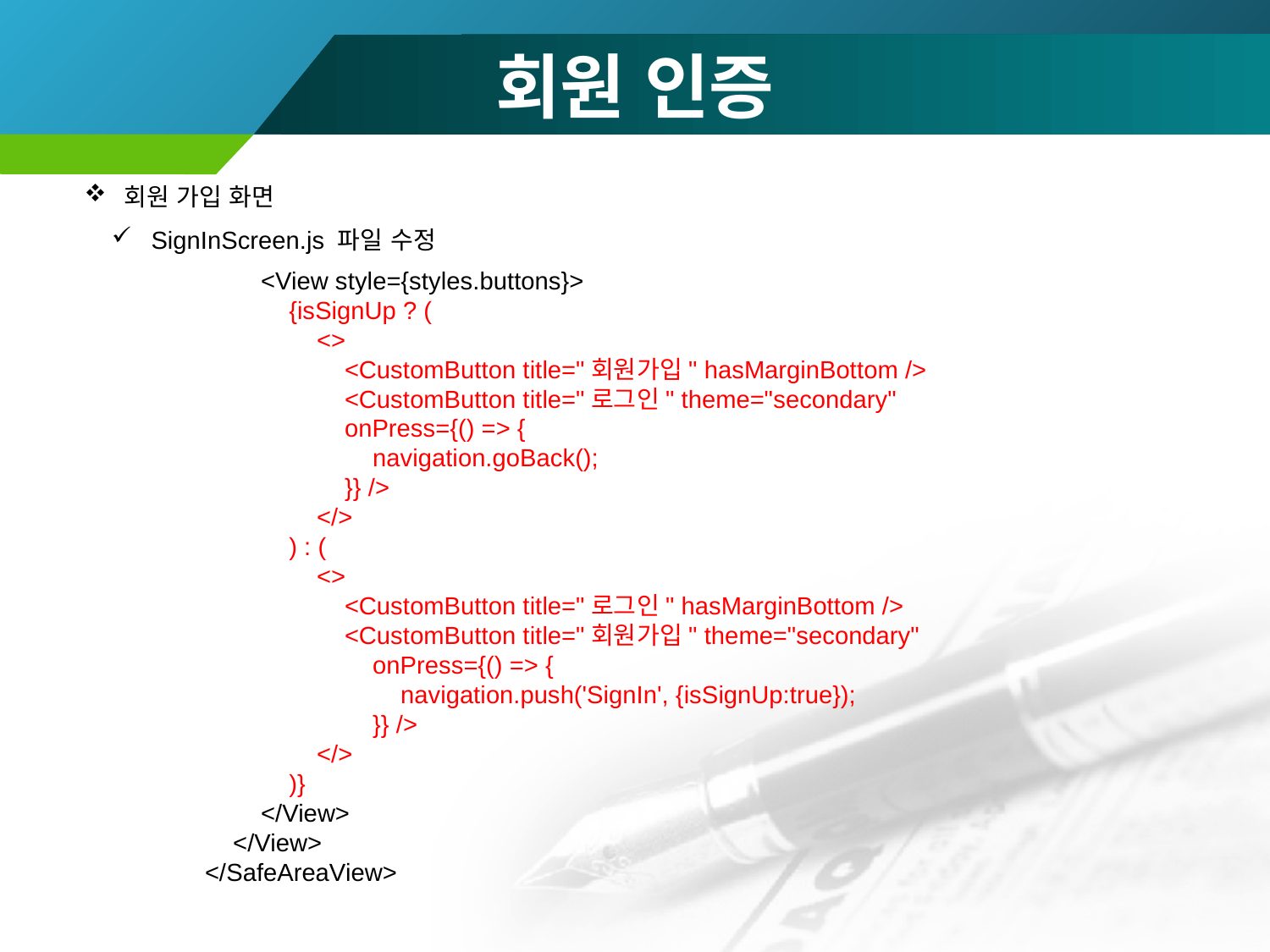

# 회원 인증
회원 가입 화면
SignInScreen.js 파일 수정
                <View style={styles.buttons}>
                    {isSignUp ? (
                        <>
                            <CustomButton title="회원가입" hasMarginBottom />
                            <CustomButton title="로그인" theme="secondary"
                            onPress={() => {
                                navigation.goBack();
                            }} />
                        </>
                    ) : (
                        <>
                            <CustomButton title="로그인" hasMarginBottom />
                            <CustomButton title="회원가입" theme="secondary"
                                onPress={() => {
                                    navigation.push('SignIn', {isSignUp:true});
                                }} />
                        </>
                    )}
                </View>
            </View>
        </SafeAreaView>